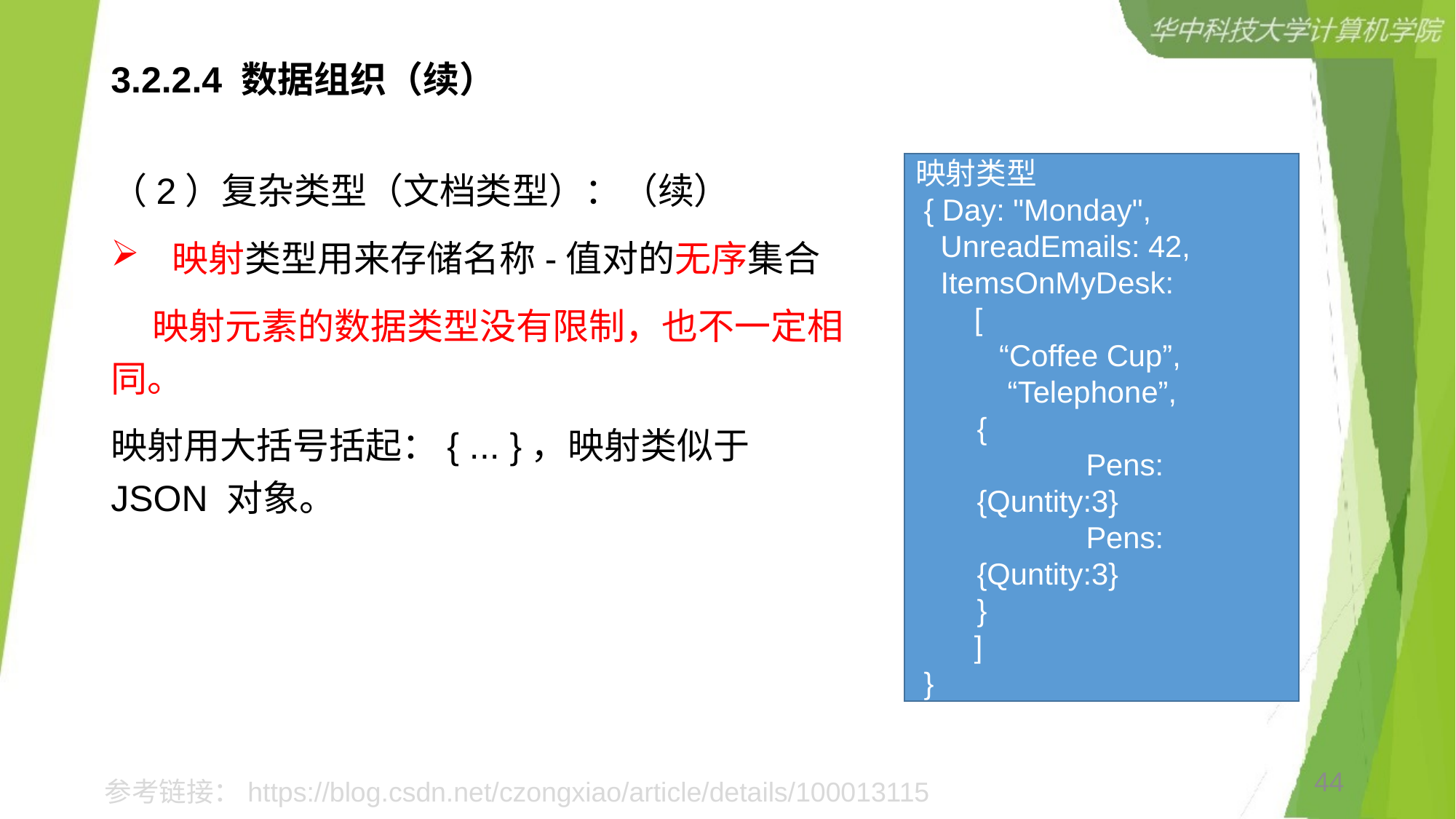

# 3.2.2.4 数据组织（续）
（2）复杂类型（文档类型）：（续）
映射类型用来存储名称-值对的无序集合
    映射元素的数据类型没有限制，也不一定相同。
映射用大括号括起：{ ... }，映射类似于 JSON 对象。
映射类型
 { Day: "Monday",
   UnreadEmails: 42,
   ItemsOnMyDesk:
       [
          “Coffee Cup”,
           “Telephone”,
	{
		Pens:{Quntity:3}
		Pens:{Quntity:3}
	}
       ]
 }
44
参考链接：https://blog.csdn.net/czongxiao/article/details/100013115